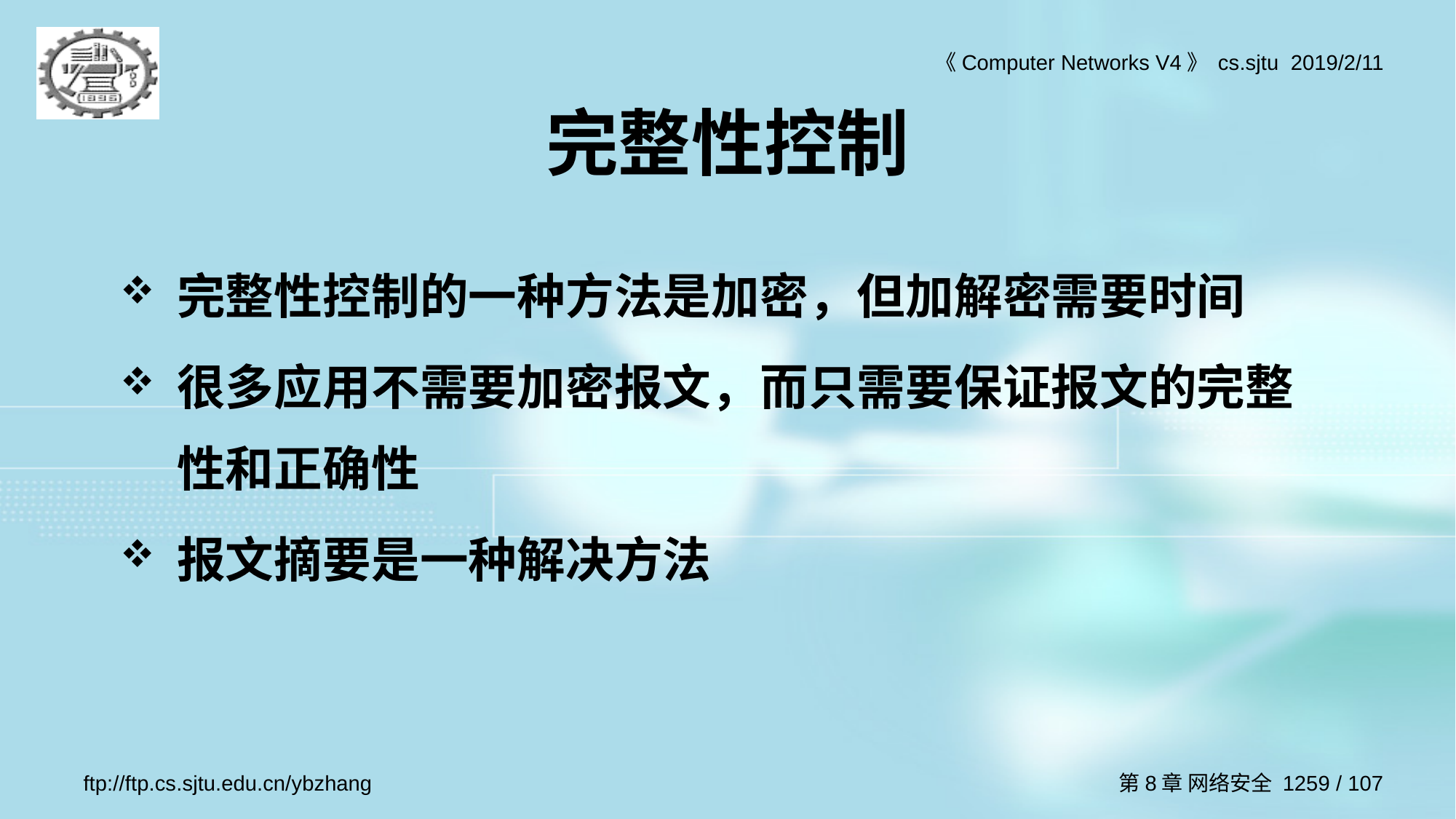

# 完整性控制
完整性控制的一种方法是加密，但加解密需要时间
很多应用不需要加密报文，而只需要保证报文的完整性和正确性
报文摘要是一种解决方法